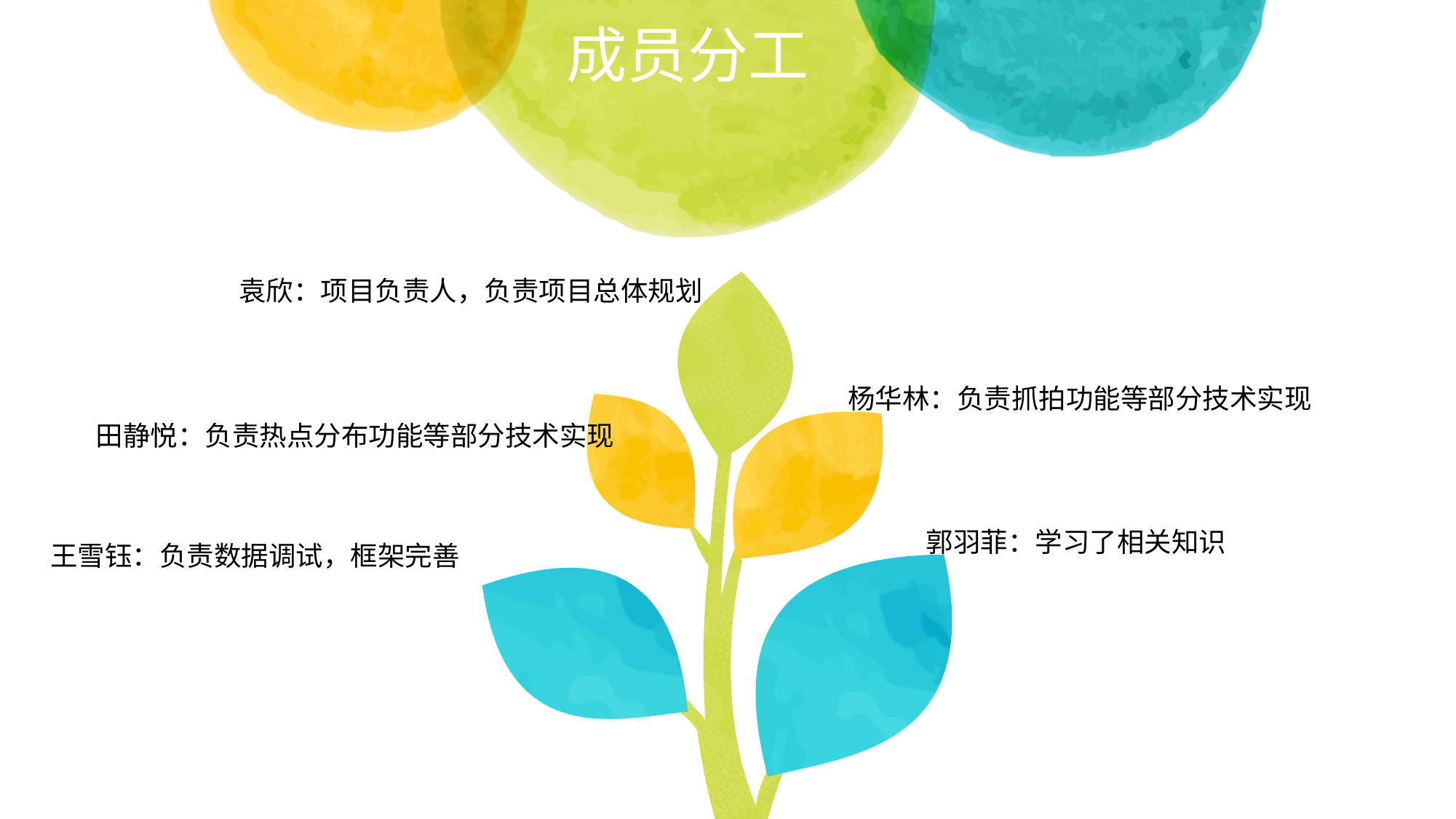

成员分工
袁欣：项目负责人，负责项目总体规划

杨华林：负责抓拍功能等部分技术实现

田静悦：负责热点分布功能等部分技术实现

郭羽菲：学习了相关知识
王雪钰：负责数据调试，框架完善